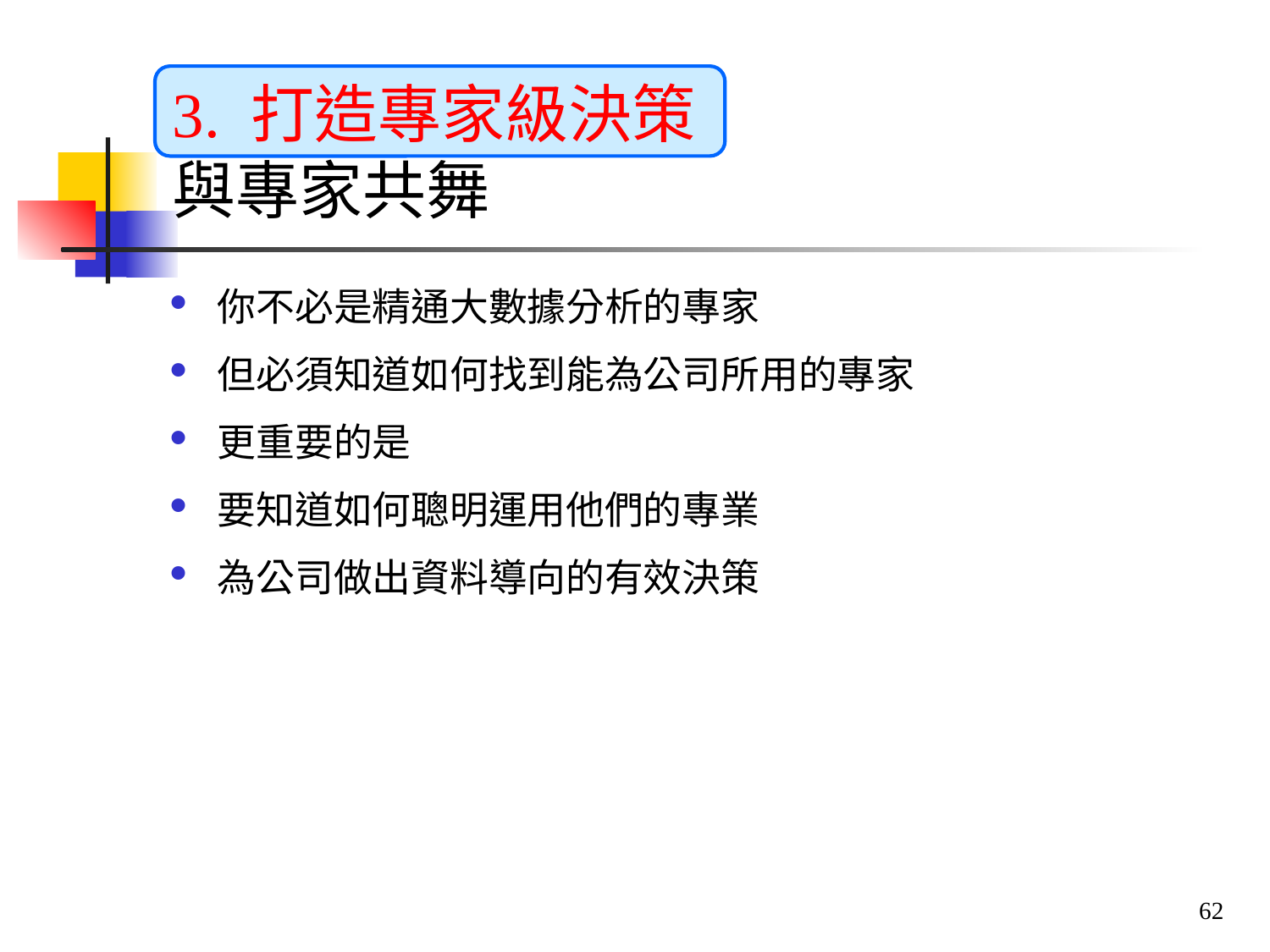

# 3. 打造專家級決策 與專家共舞

你不必是精通大數據分析的專家
但必須知道如何找到能為公司所用的專家
更重要的是
要知道如何聰明運用他們的專業
為公司做出資料導向的有效決策